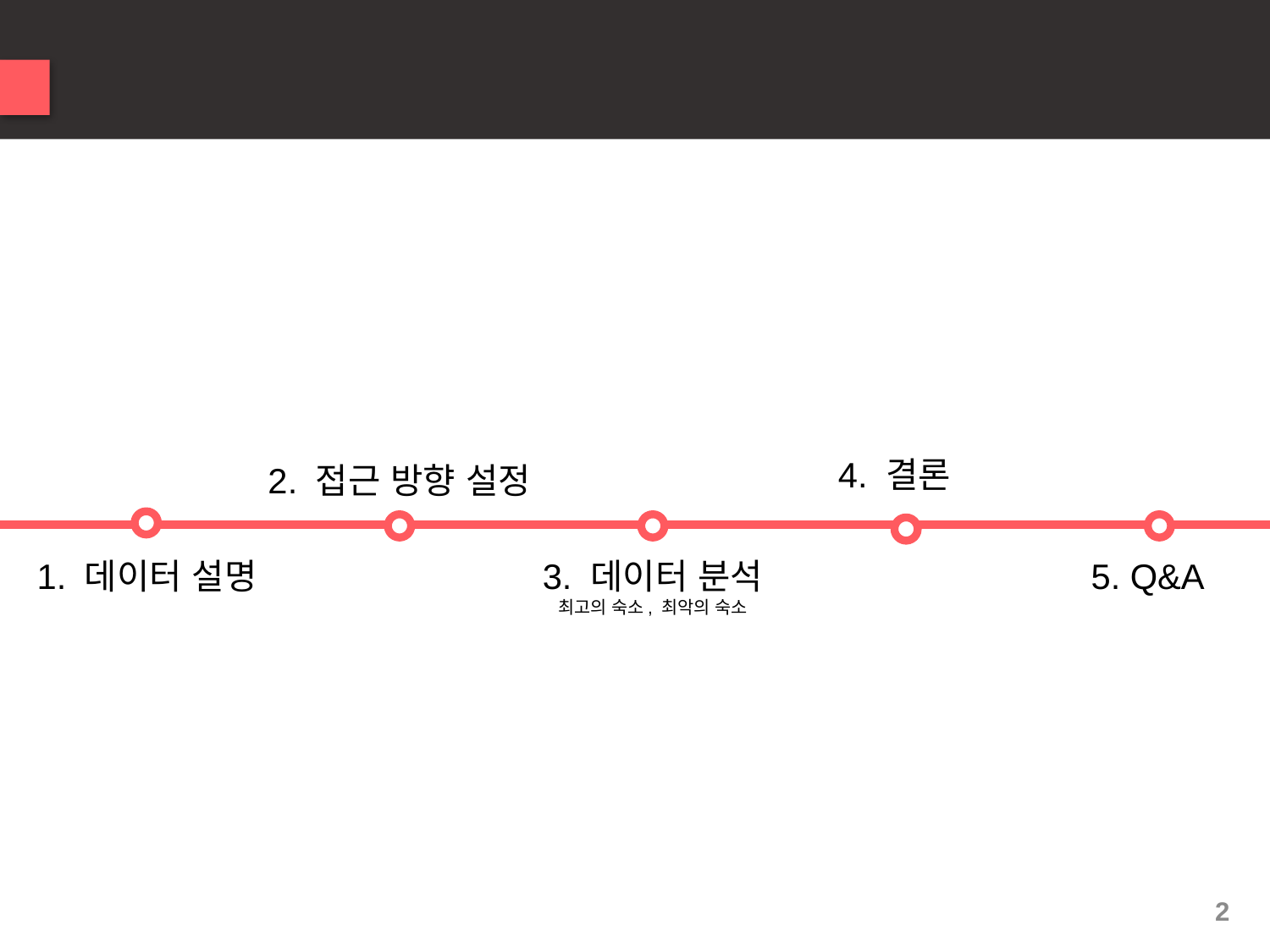

0
목차
4. 결론
2. 접근 방향 설정

1. 데이터 설명
3. 데이터 분석
최고의 숙소, 최악의 숙소
5. Q&A
2